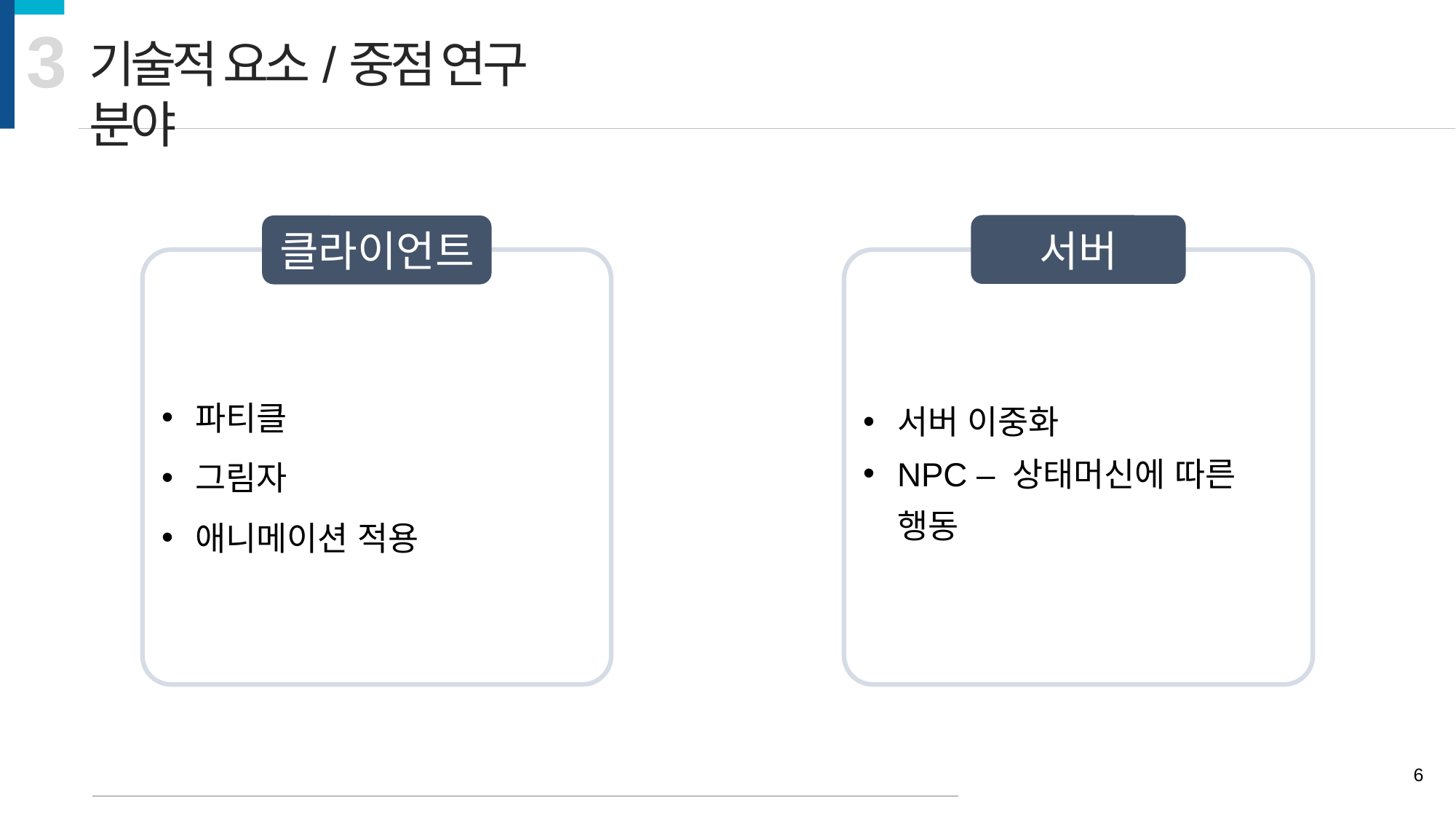

3
기술적 요소/중점 연구 분야
서버
클라이언트
파티클
그림자
애니메이션 적용
서버 이중화
NPC – 상태머신에 따른 행동
6